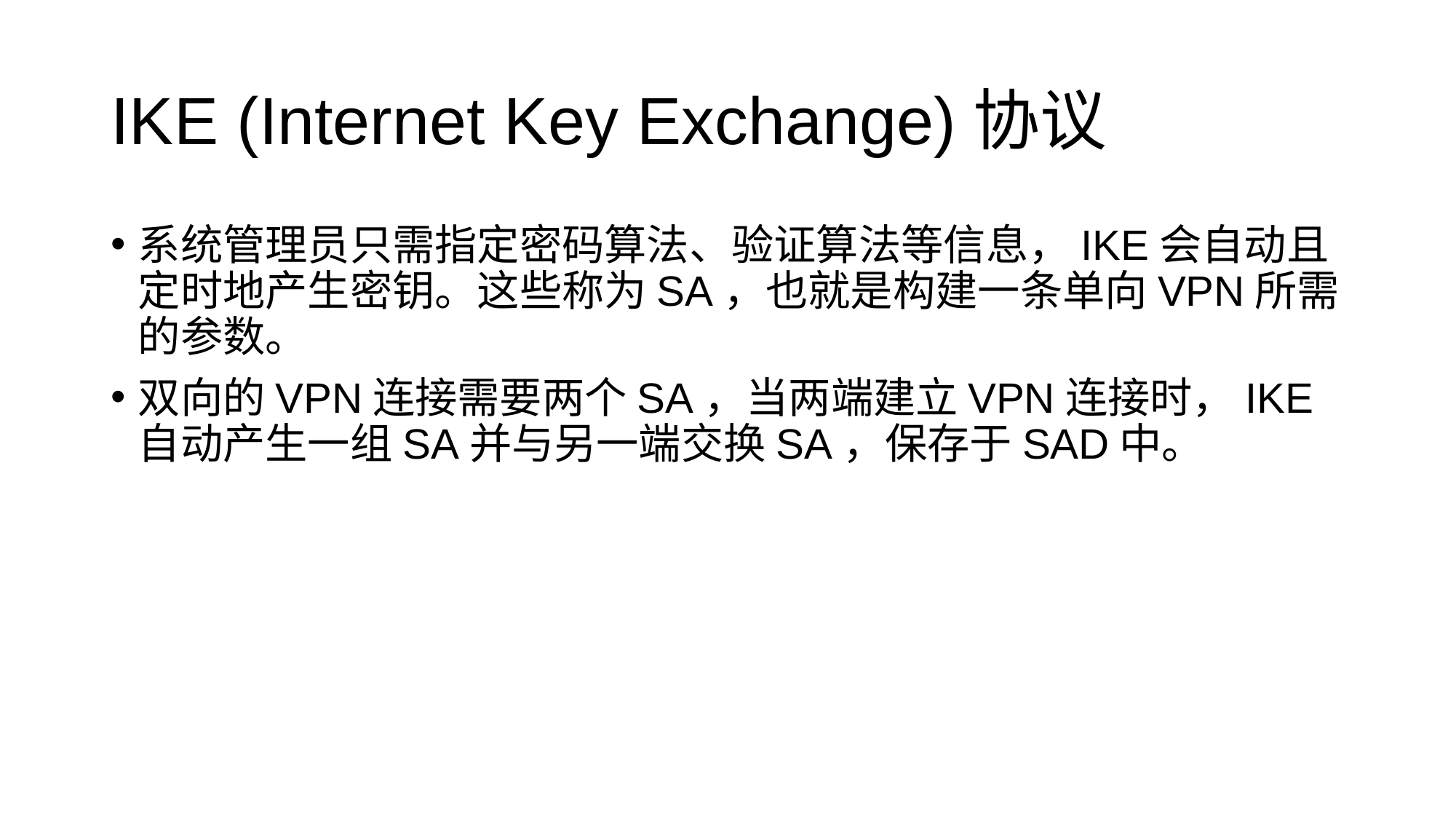

# IKE (Internet Key Exchange)协议
系统管理员只需指定密码算法、验证算法等信息，IKE会自动且定时地产生密钥。这些称为SA，也就是构建一条单向VPN所需的参数。
双向的VPN连接需要两个SA，当两端建立VPN连接时，IKE自动产生一组SA并与另一端交换SA，保存于SAD中。